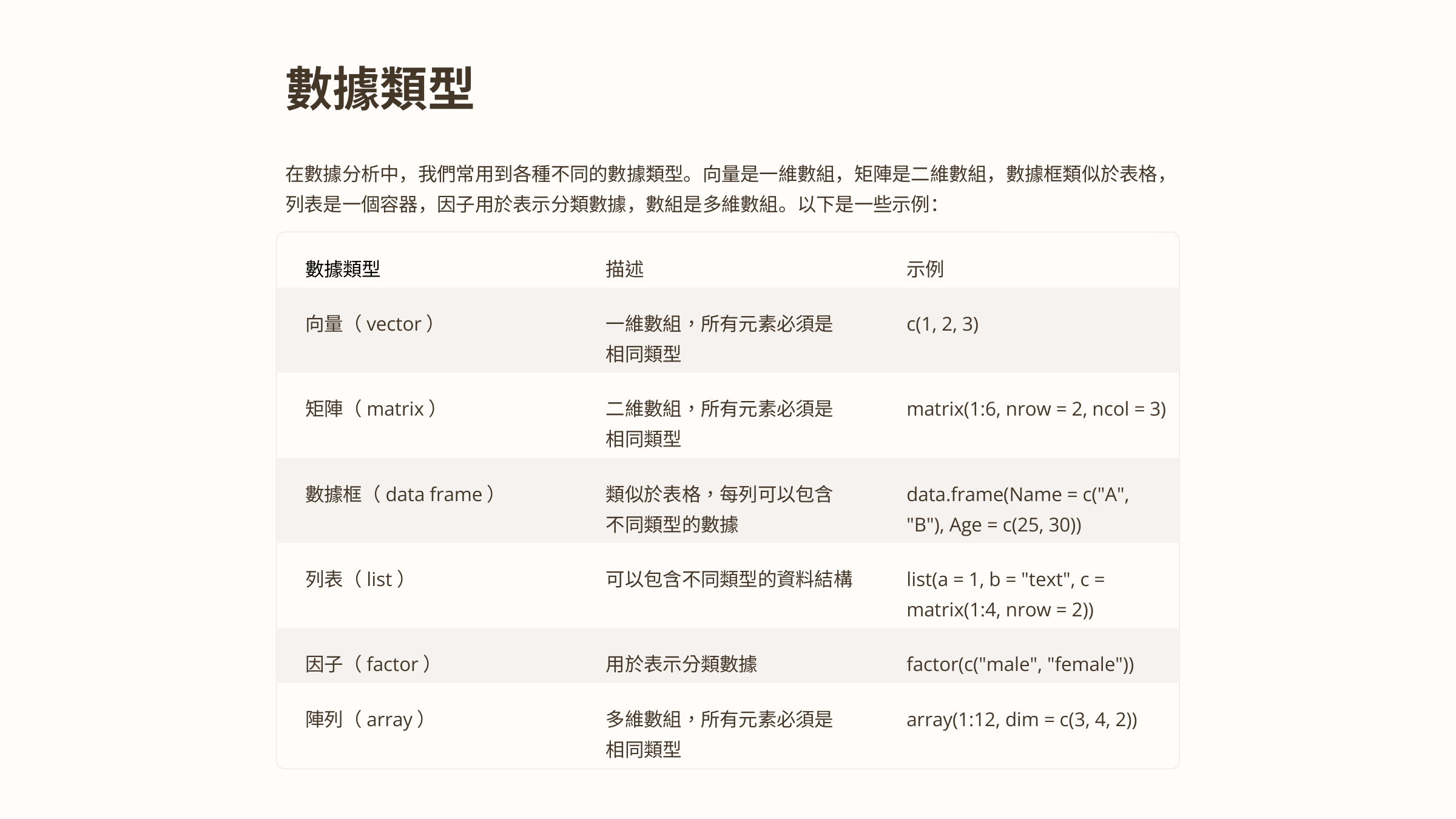

數據類型
在數據分析中，我們常用到各種不同的數據類型。向量是一維數組，矩陣是二維數組，數據框類似於表格，列表是一個容器，因子用於表示分類數據，數組是多維數組。以下是一些示例：

數據類型
描述
示例

一維數組，所有元素必須是相同類型
向量（vector）
c(1, 2, 3)

二維數組，所有元素必須是相同類型
矩陣（matrix）
matrix(1:6, nrow = 2, ncol = 3)

類似於表格，每列可以包含不同類型的數據
data.frame(Name = c("A", "B"), Age = c(25, 30))
數據框（data frame）

可以包含不同類型的資料結構
list(a = 1, b = "text", c = matrix(1:4, nrow = 2))
列表（list）

因子（factor）
用於表示分類數據
factor(c("male", "female"))

多維數組，所有元素必須是相同類型
陣列（array）
array(1:12, dim = c(3, 4, 2))